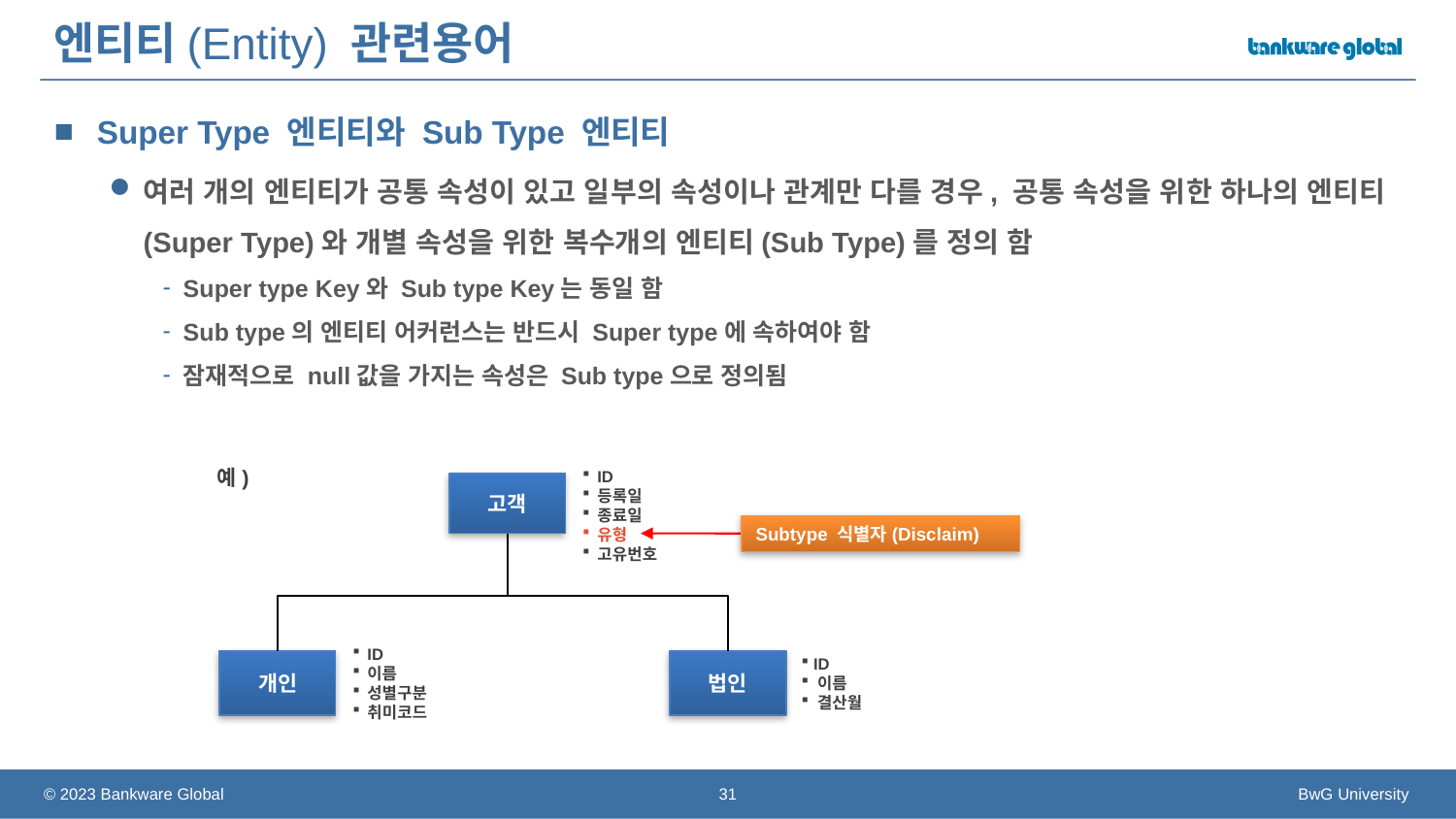

# 엔티티(Entity) 관련용어
Super Type 엔티티와 Sub Type 엔티티
여러 개의 엔티티가 공통 속성이 있고 일부의 속성이나 관계만 다를 경우, 공통 속성을 위한 하나의 엔티티(Super Type)와 개별 속성을 위한 복수개의 엔티티(Sub Type)를 정의 함
Super type Key와 Sub type Key는 동일 함
Sub type의 엔티티 어커런스는 반드시 Super type에 속하여야 함
잠재적으로 null값을 가지는 속성은 Sub type으로 정의됨
예)
ID
등록일
종료일
유형
고유번호
고객
Subtype 식별자(Disclaim)

ID
이름
성별구분
취미코드
개인
법인
 ID
 이름
 결산월
31